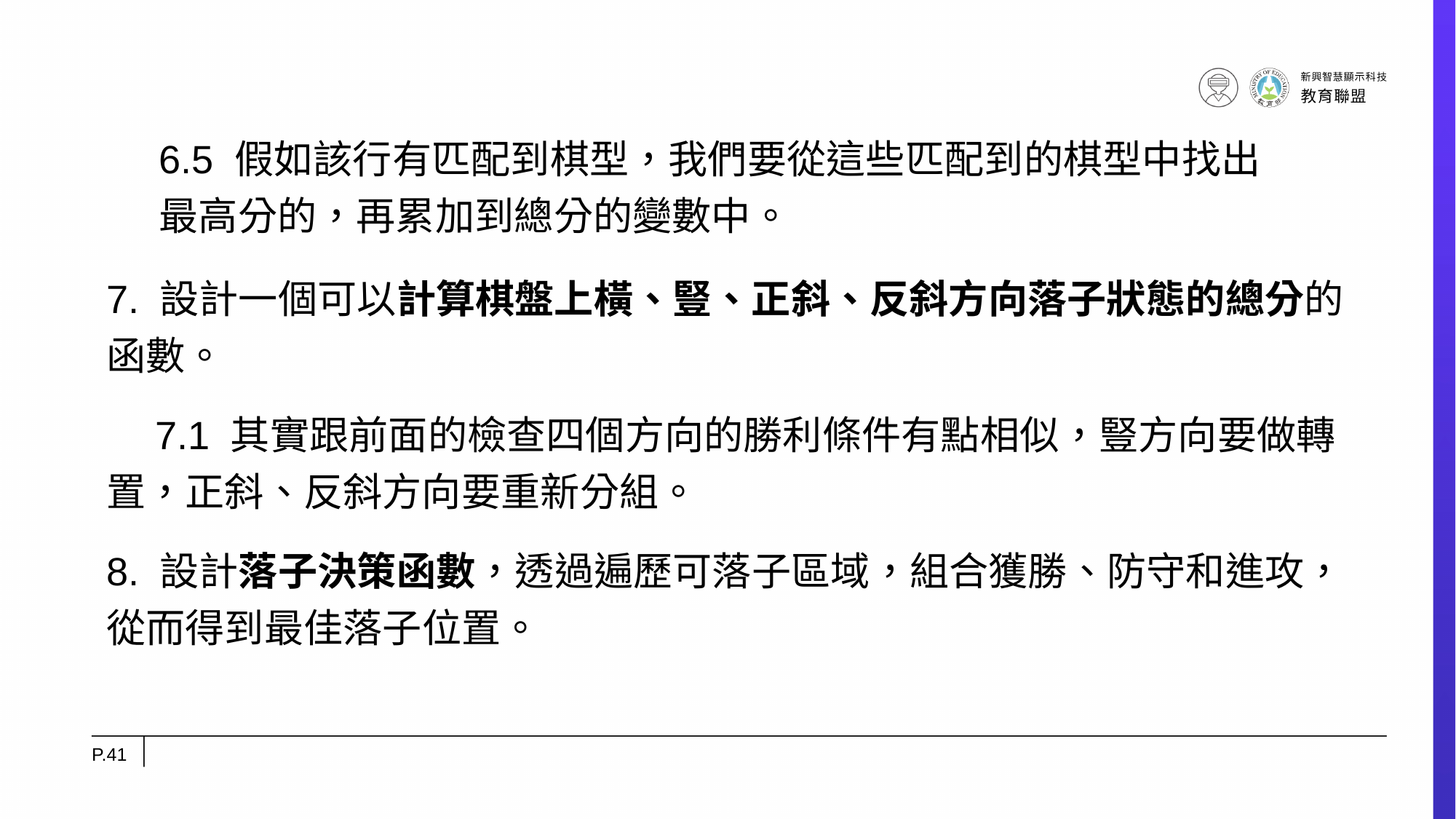

6.5 假如該行有匹配到棋型，我們要從這些匹配到的棋型中找出最高分的，再累加到總分的變數中。
7. 設計一個可以計算棋盤上橫、豎、正斜、反斜方向落子狀態的總分的函數。
　7.1 其實跟前面的檢查四個方向的勝利條件有點相似，豎方向要做轉置，正斜、反斜方向要重新分組。
8. 設計落子決策函數，透過遍歷可落子區域，組合獲勝、防守和進攻，從而得到最佳落子位置。
P.41